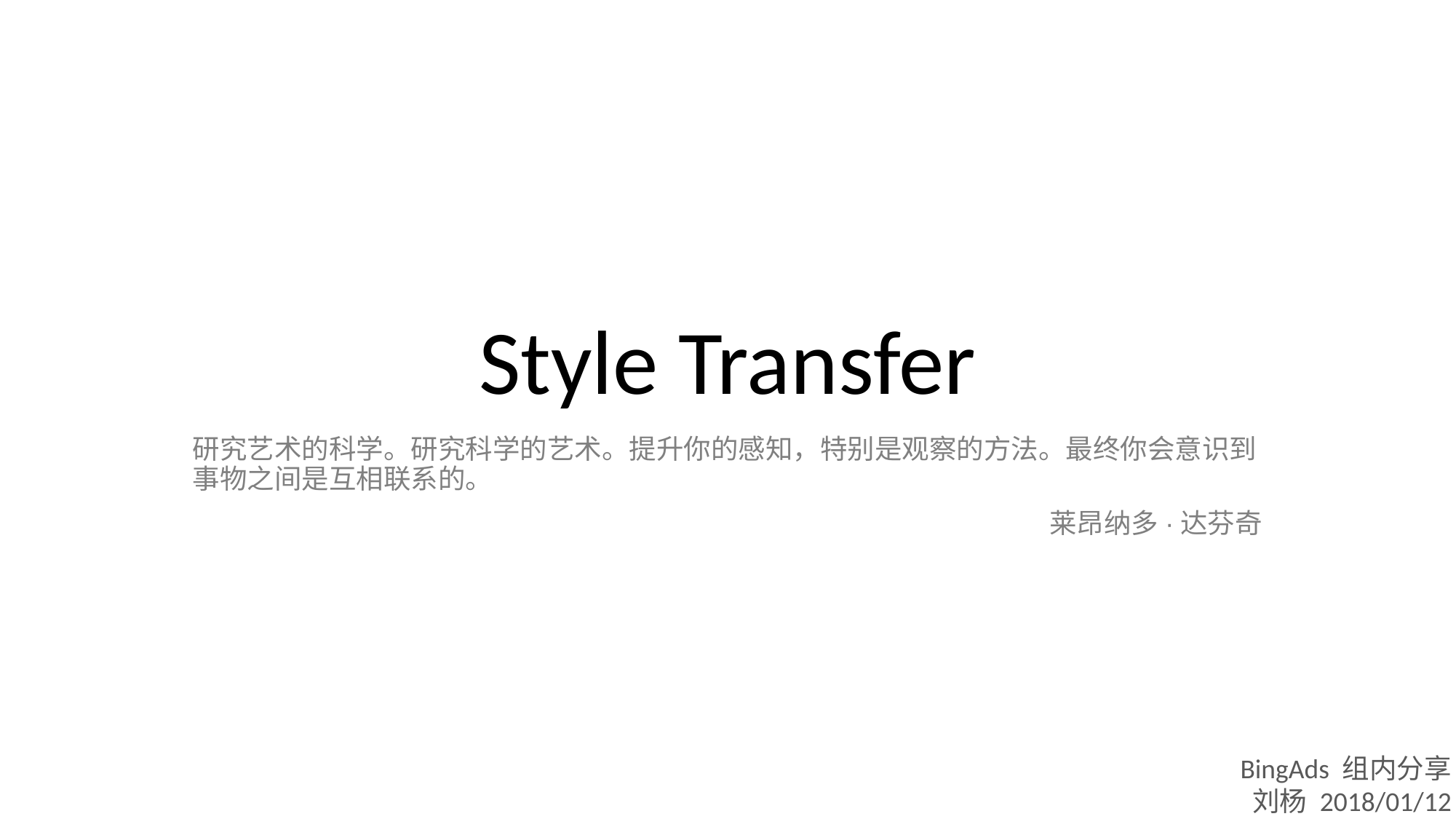

# Style Transfer
研究艺术的科学。研究科学的艺术。提升你的感知，特别是观察的方法。最终你会意识到事物之间是互相联系的。
莱昂纳多·达芬奇
BingAds 组内分享
刘杨 2018/01/12